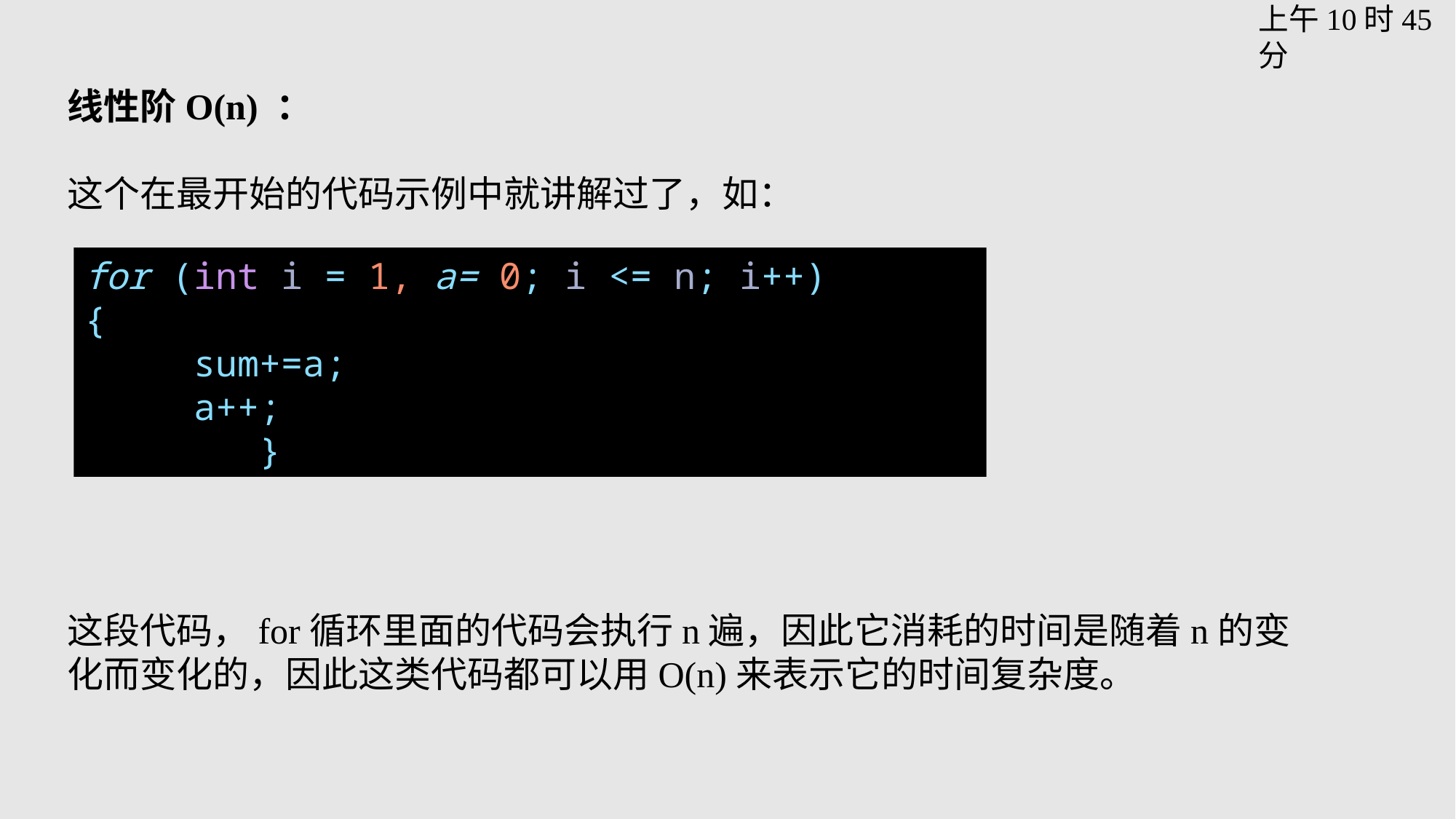

线性阶O(n) ：

这个在最开始的代码示例中就讲解过了，如：

这段代码，for循环里面的代码会执行n遍，因此它消耗的时间是随着n的变化而变化的，因此这类代码都可以用O(n)来表示它的时间复杂度。
for (int i = 1, a= 0; i <= n; i++)
{
     sum+=a;
     a++;
        }